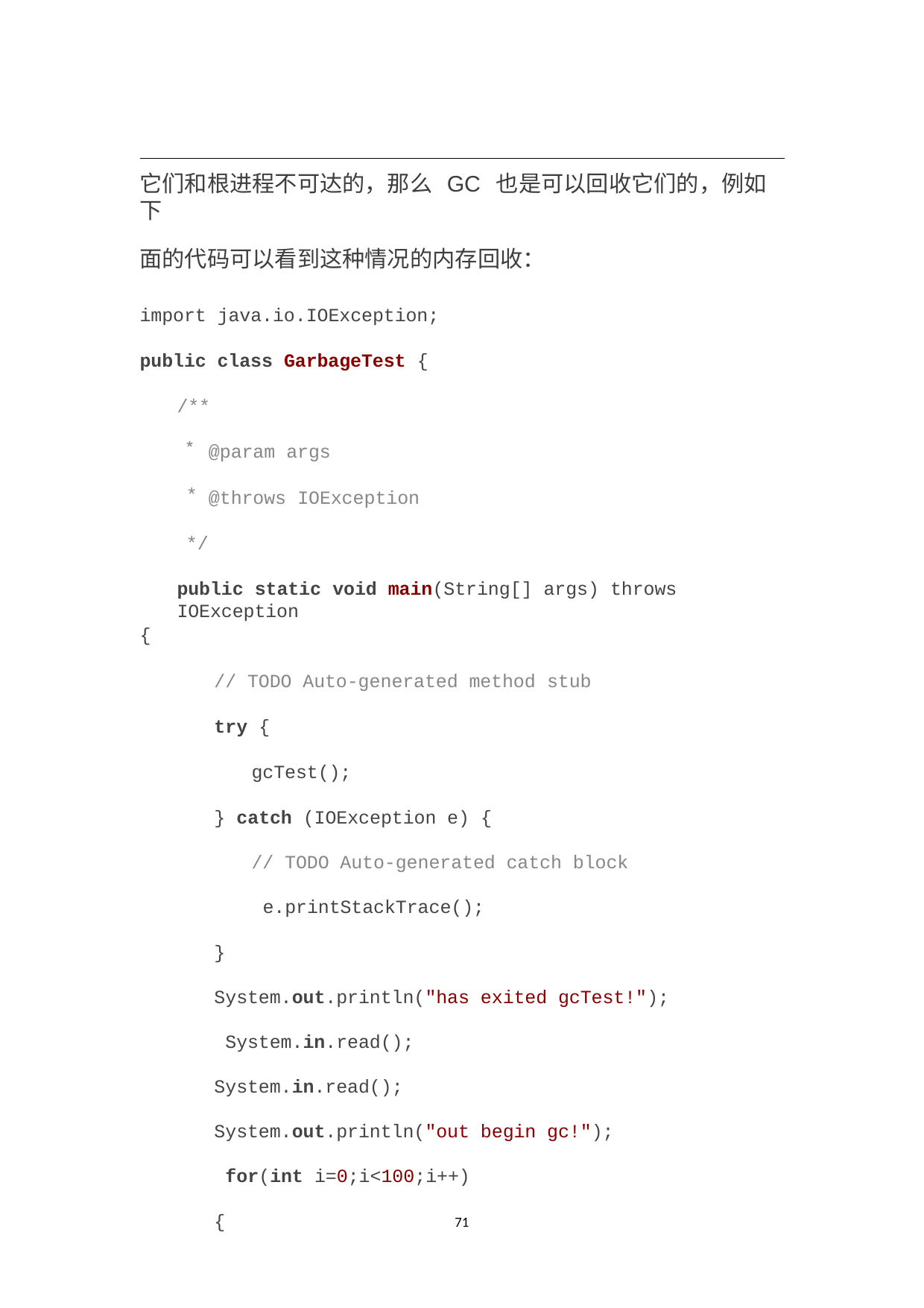

它们和根进程不可达的，那么 GC 也是可以回收它们的，例如下
面的代码可以看到这种情况的内存回收：

import java.io.IOException;

public class GarbageTest {

/**

@param args

@throws IOException

*/

public static void main(String[] args) throws IOException
{

// TODO Auto-generated method stub

try {

gcTest();

} catch (IOException e) {
// TODO Auto-generated catch block  e.printStackTrace();

}
System.out.println("has exited gcTest!");  System.in.read();
System.in.read();  System.out.println("out begin gc!");  for(int i=0;i<100;i++)

{
71